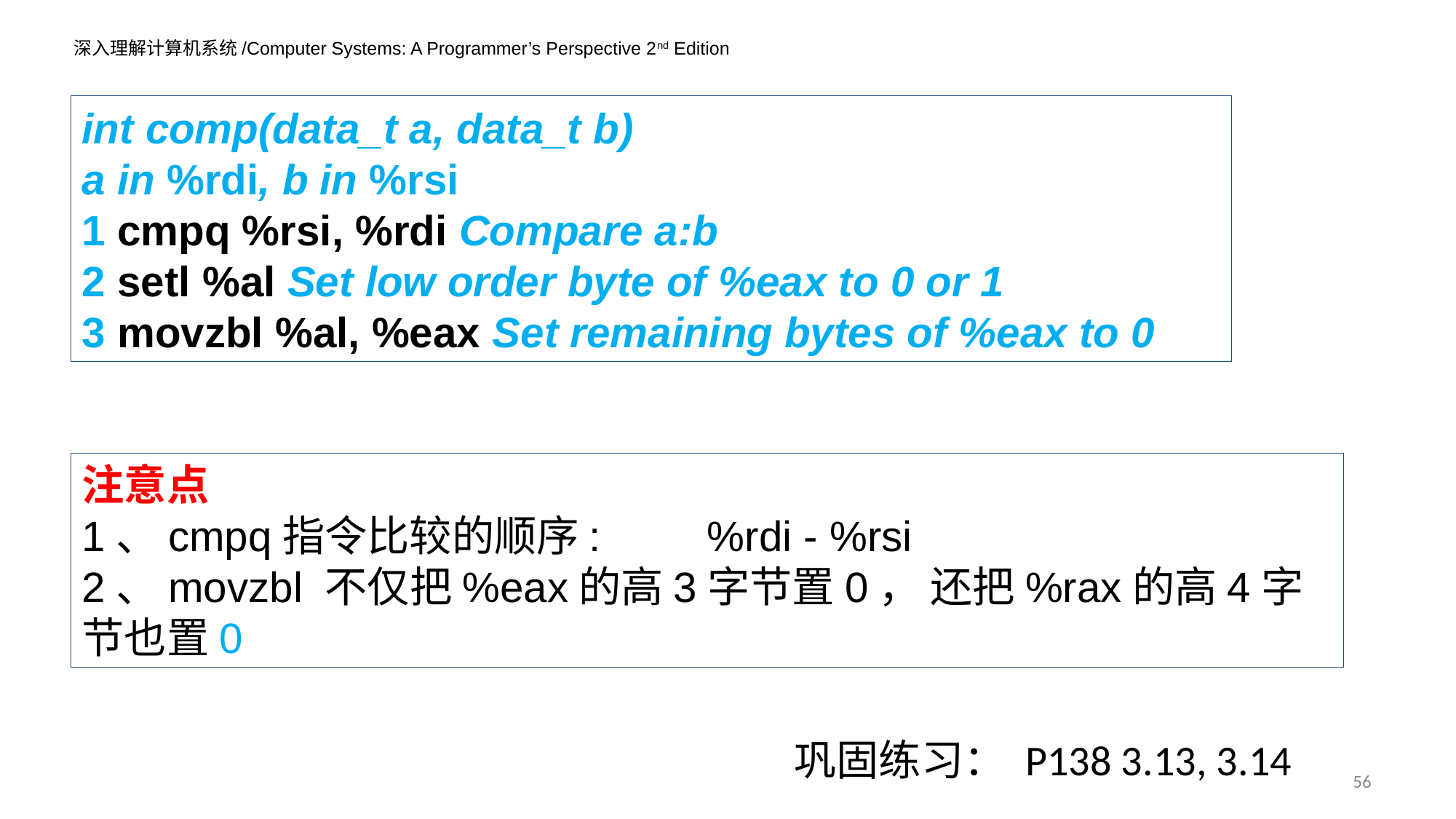

int comp(data_t a, data_t b)
a in %rdi, b in %rsi
1 cmpq %rsi, %rdi Compare a:b
2 setl %al Set low order byte of %eax to 0 or 1
3 movzbl %al, %eax Set remaining bytes of %eax to 0
注意点
1、cmpq指令比较的顺序:         %rdi - %rsi
2、movzbl 不仅把%eax的高3字节置0， 还把%rax的高4字节也置0
巩固练习： P138 3.13, 3.14
56